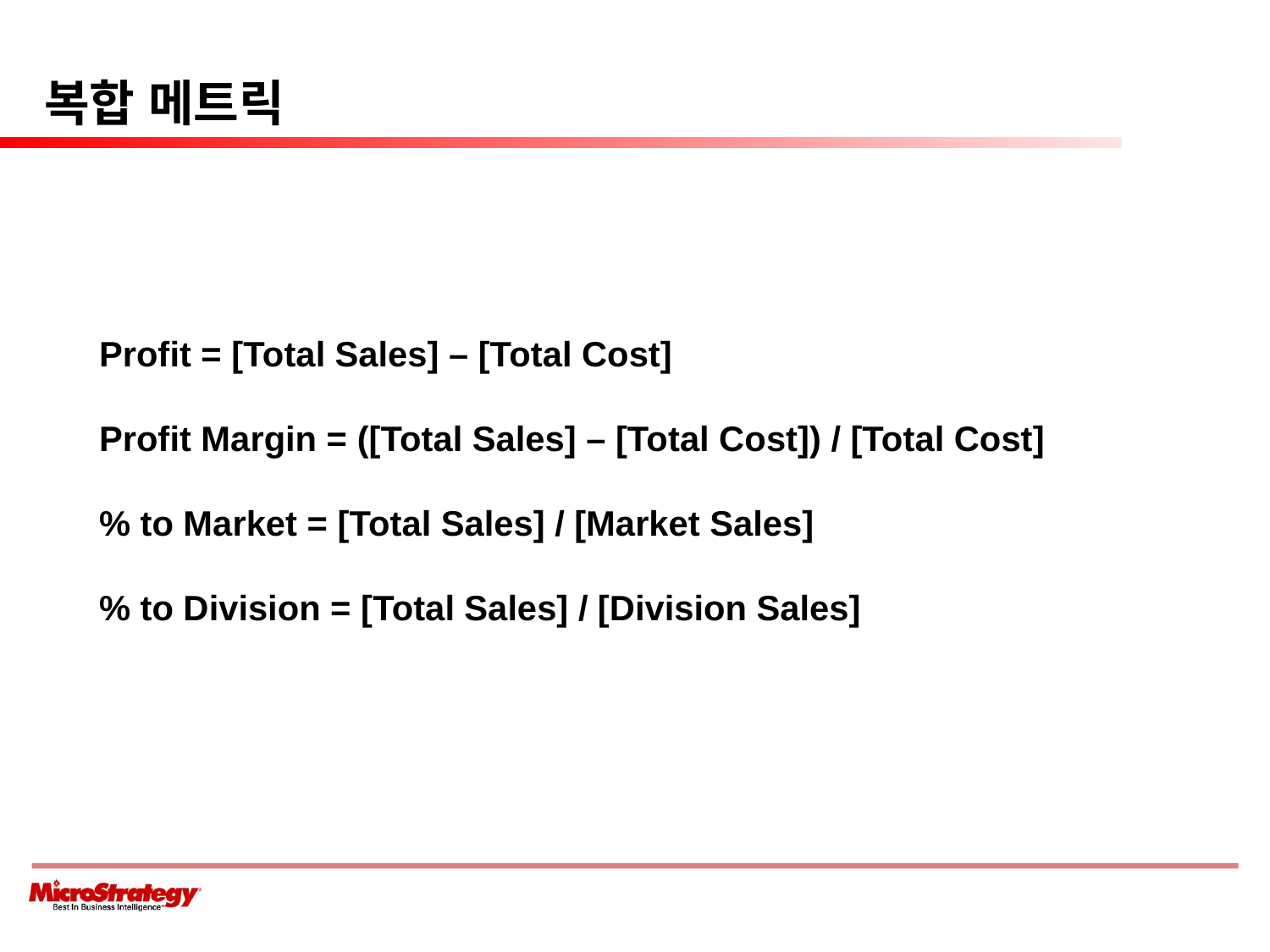

# 복합 메트릭
Profit = [Total Sales] – [Total Cost]
Profit Margin = ([Total Sales] – [Total Cost]) / [Total Cost]
% to Market = [Total Sales] / [Market Sales]
% to Division = [Total Sales] / [Division Sales]